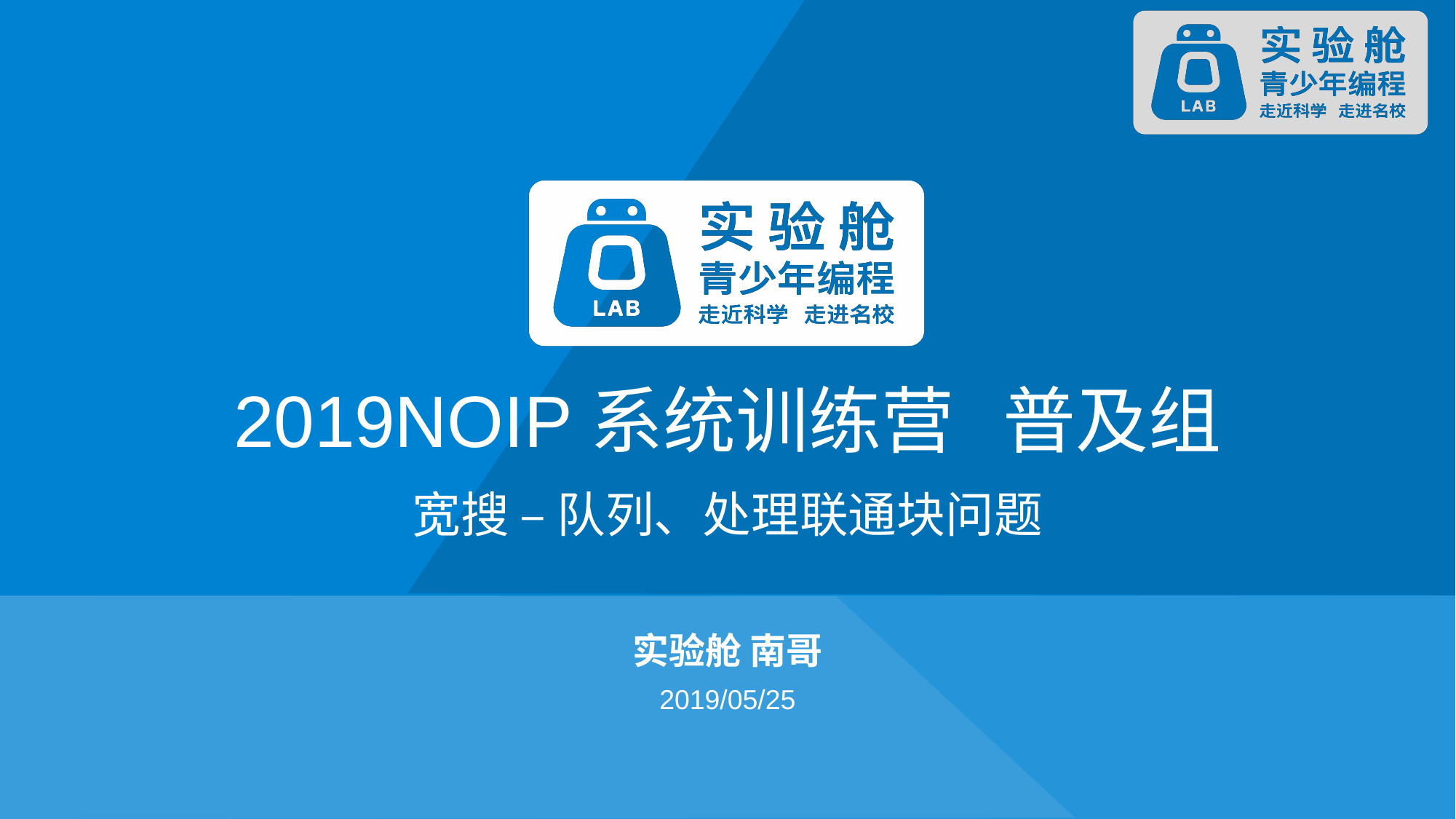

# 2019NOIP系统训练营   普及组
宽搜 – 队列、处理联通块问题
实验舱 南哥
2019/05/25